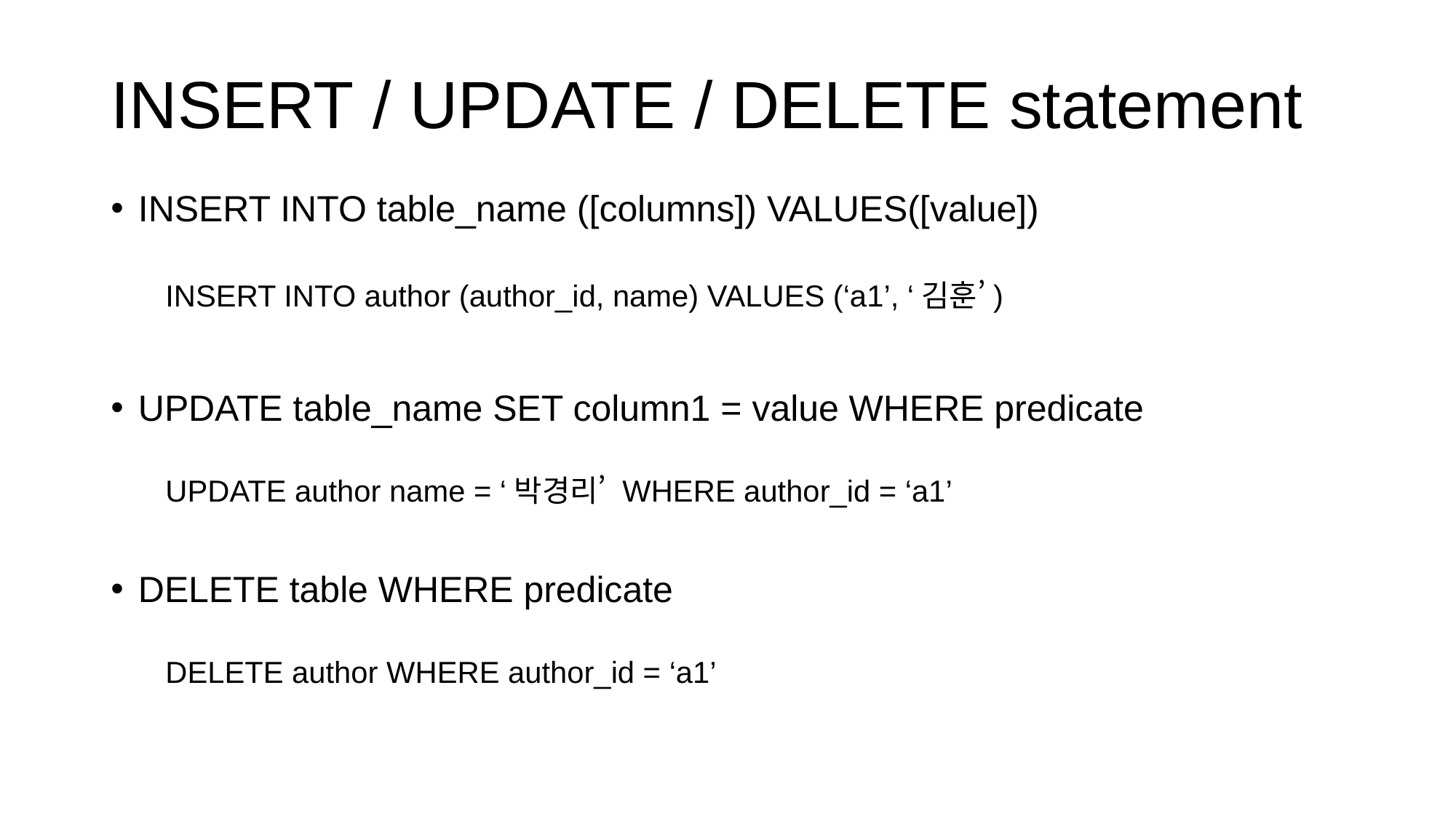

# INSERT / UPDATE / DELETE statement
INSERT INTO table_name ([columns]) VALUES([value])
INSERT INTO author (author_id, name) VALUES (‘a1’, ‘김훈’)

UPDATE table_name SET column1 = value WHERE predicate
UPDATE author name = ‘박경리’ WHERE author_id = ‘a1’

DELETE table WHERE predicate
DELETE author WHERE author_id = ‘a1’